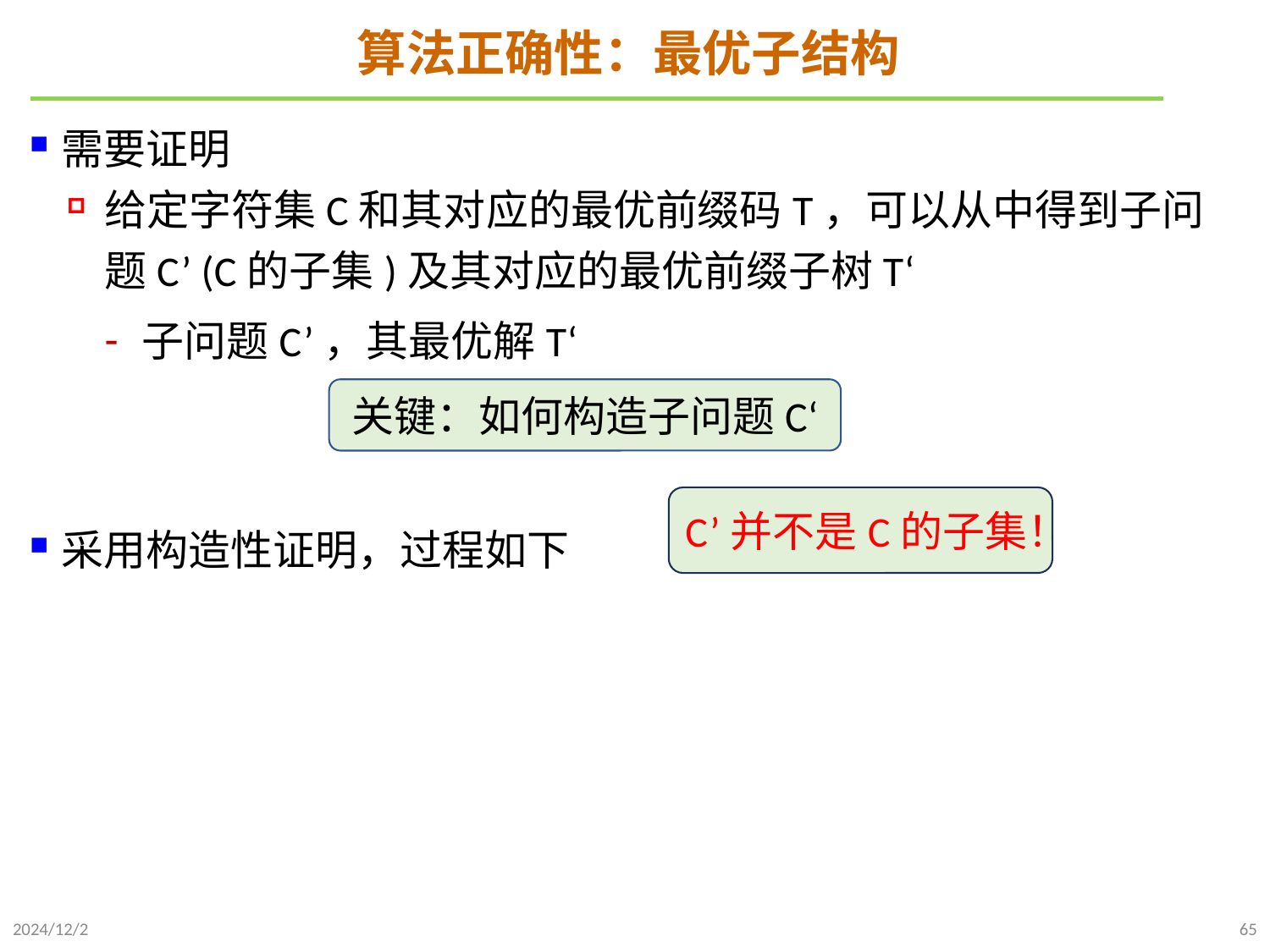

# 算法正确性：最优子结构
需要证明
给定字符集C和其对应的最优前缀码T，可以从中得到子问题C’ (C的子集)及其对应的最优前缀子树T‘
子问题C’，其最优解T‘

采用构造性证明，过程如下

关键：如何构造子问题C‘
C’并不是C的子集！
2024/12/2
65